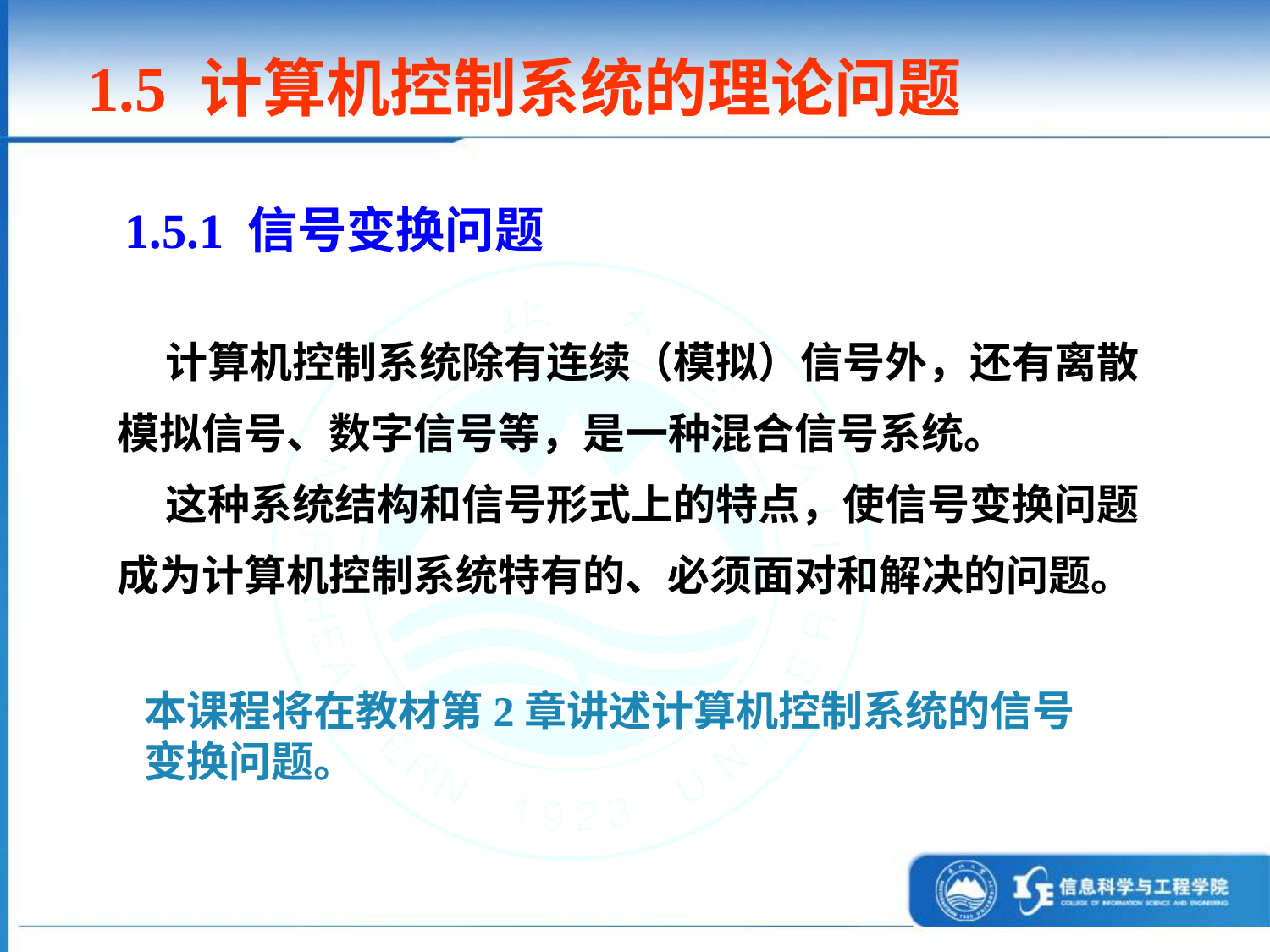

1.5 计算机控制系统的理论问题
1.5.1 信号变换问题
    计算机控制系统除有连续（模拟）信号外，还有离散模拟信号、数字信号等，是一种混合信号系统。
    这种系统结构和信号形式上的特点，使信号变换问题成为计算机控制系统特有的、必须面对和解决的问题。
本课程将在教材第2章讲述计算机控制系统的信号变换问题。